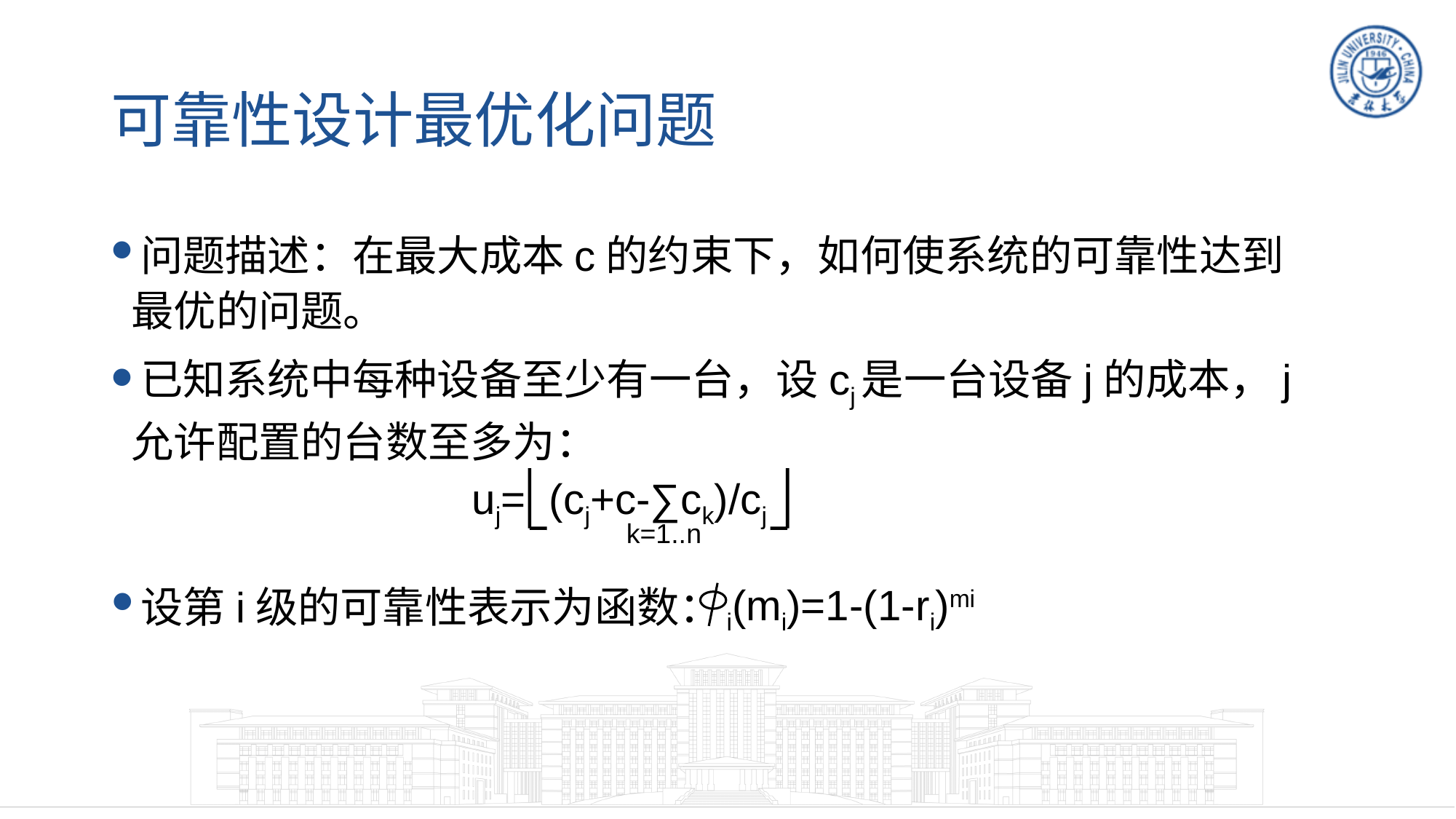

# 可靠性设计最优化问题
问题描述：在最大成本c的约束下，如何使系统的可靠性达到最优的问题。
已知系统中每种设备至少有一台，设cj是一台设备j的成本，j允许配置的台数至多为：

uj=  (cj+c-∑ck)/cj
k=1..n

设第i级的可靠性表示为函数：
 i(mi)=1-(1-ri)mi

61